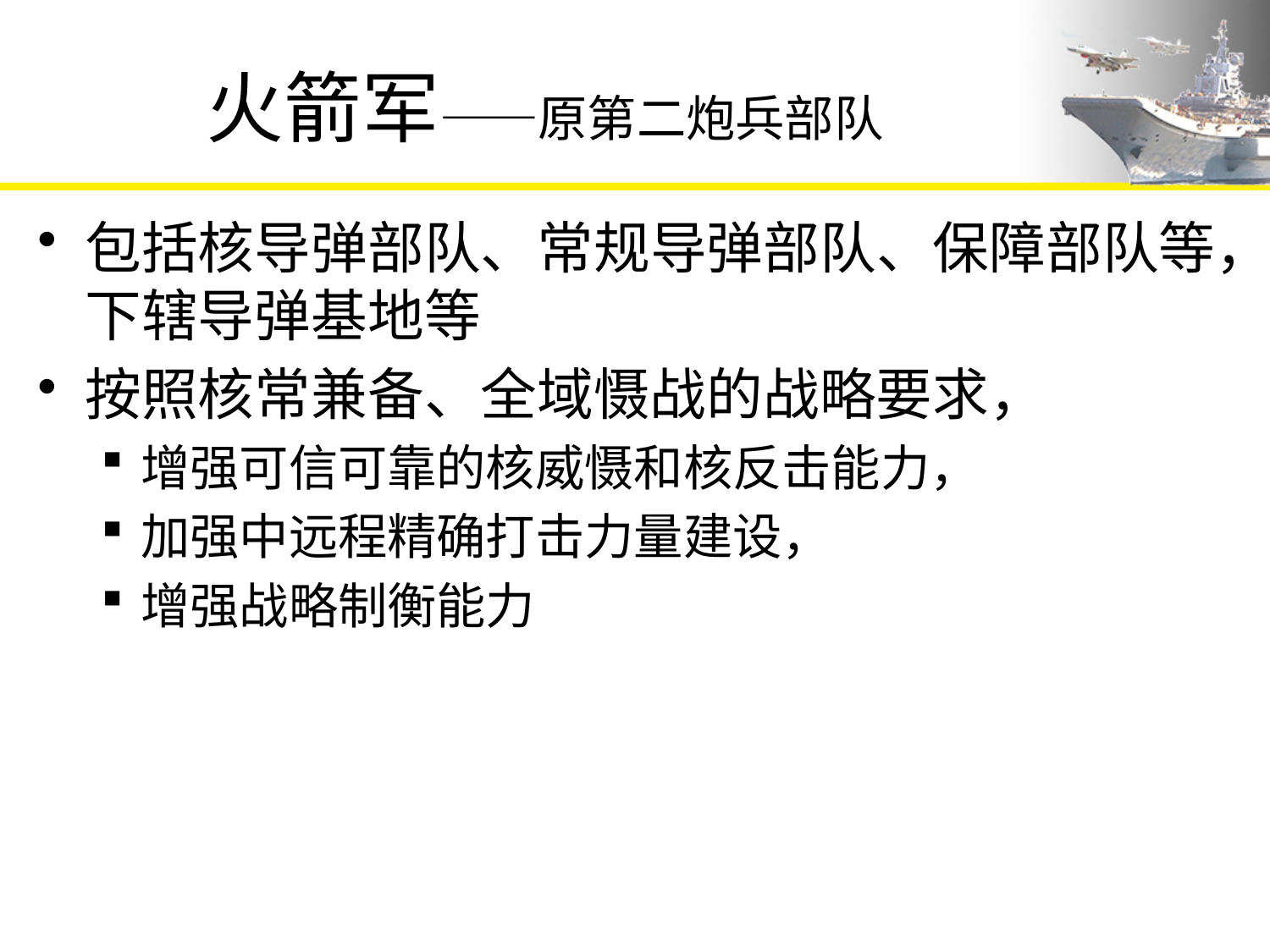

# 火箭军——原第二炮兵部队
包括核导弹部队、常规导弹部队、保障部队等，下辖导弹基地等
按照核常兼备、全域慑战的战略要求，
增强可信可靠的核威慑和核反击能力，
加强中远程精确打击力量建设，
增强战略制衡能力